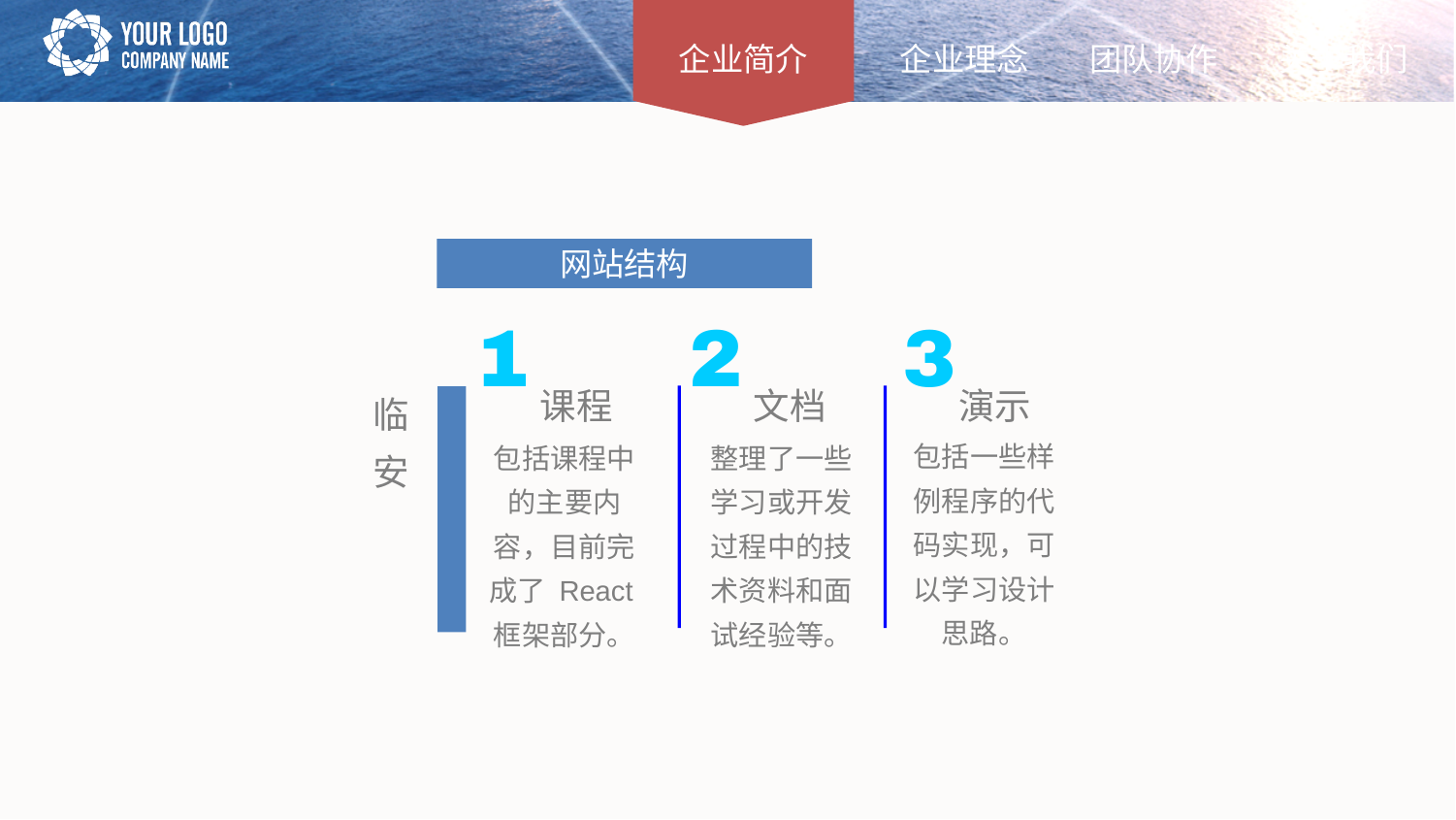

网站结构
1
2
3
课程
文档
演示
临
安

包括一些样例程序的代码实现，可以学习设计思路。
包括课程中的主要内容，目前完成了 React框架部分。
整理了一些学习或开发过程中的技术资料和面试经验等。